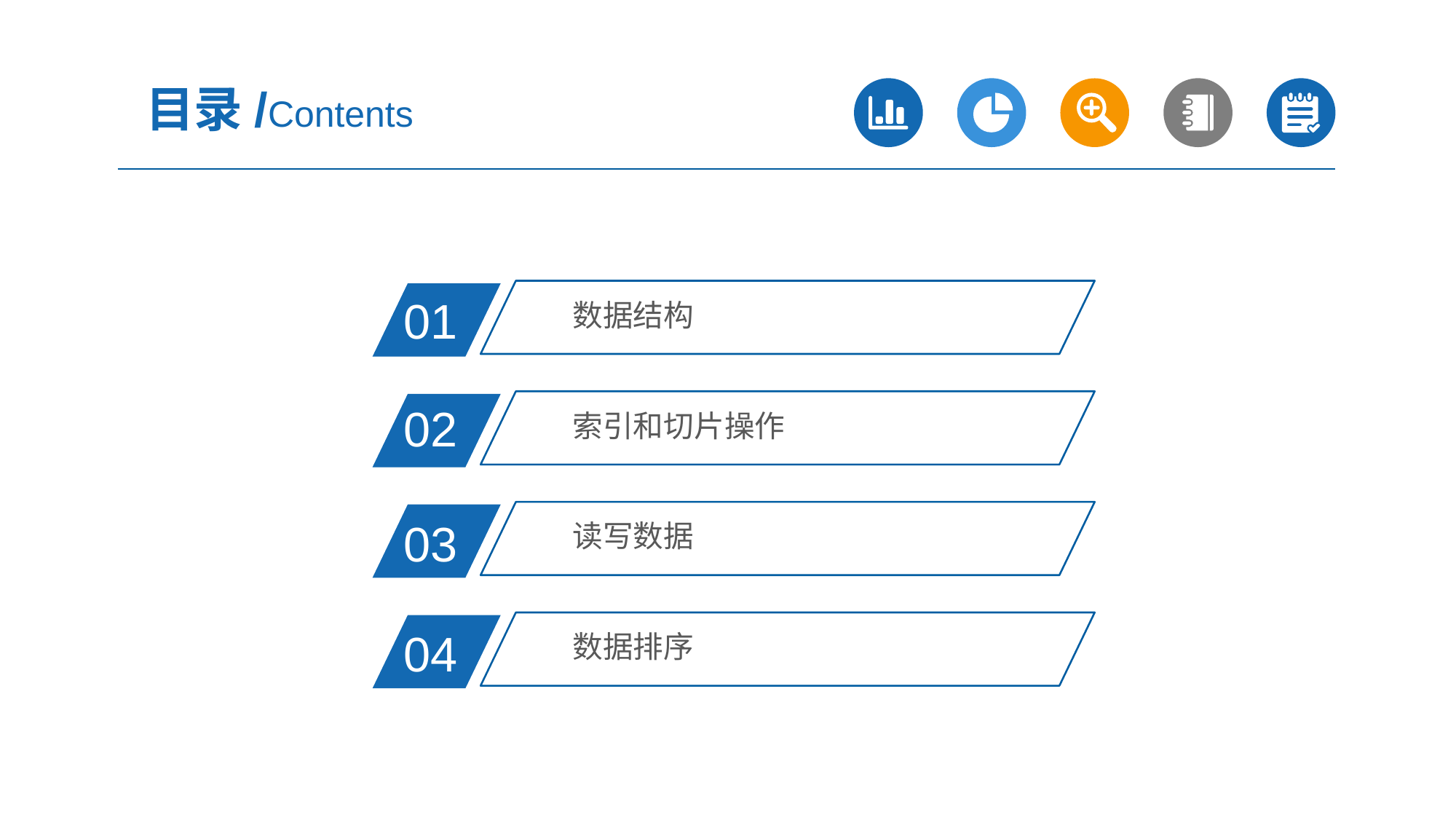

目录/Contents

数据结构

01

索引和切片操作
02

读写数据

03

数据排序

04